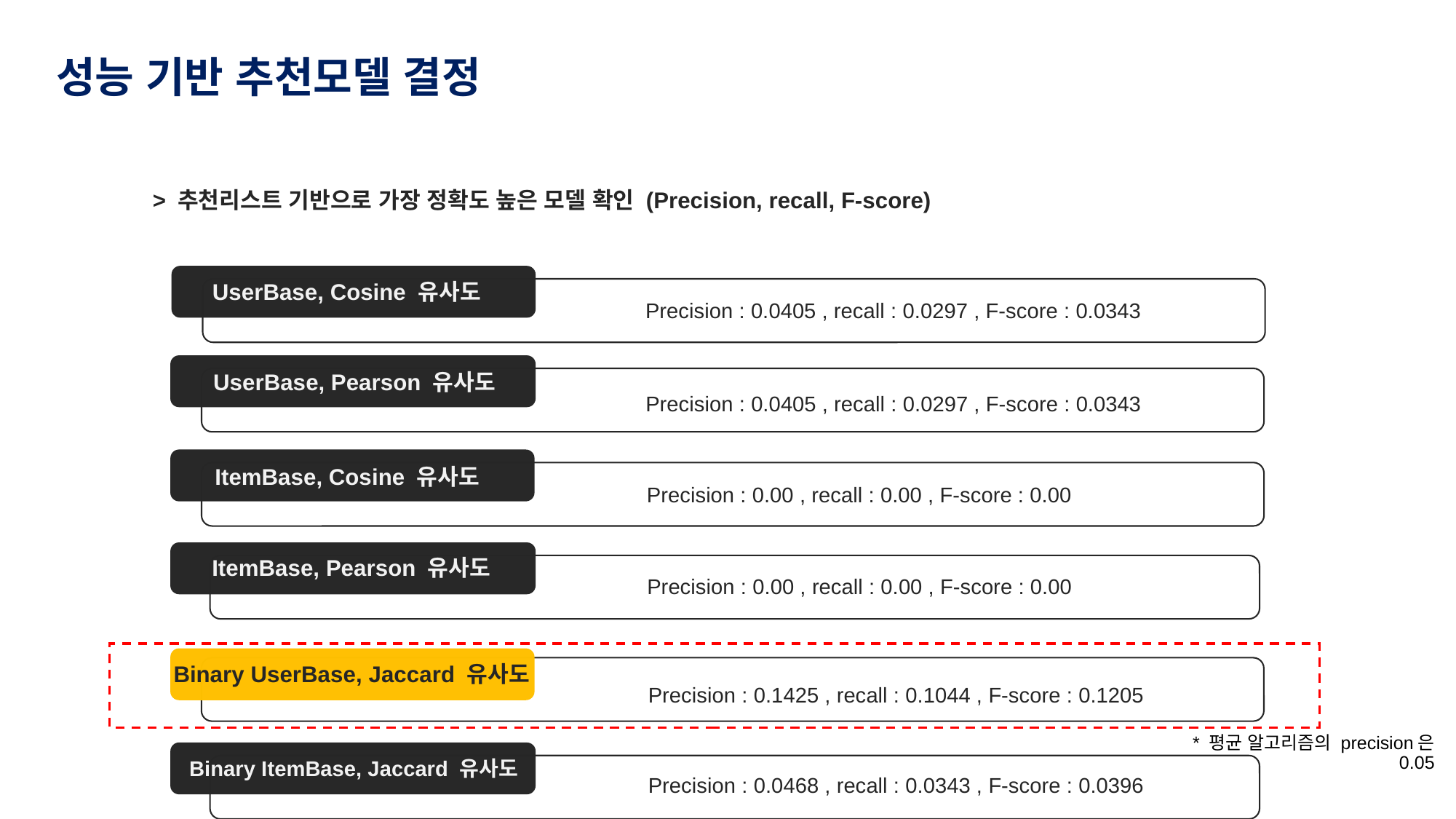

성능 기반 추천모델 결정
> 추천리스트 기반으로 가장 정확도 높은 모델 확인 (Precision, recall, F-score)

UserBase, Cosine 유사도

Precision : 0.0405 , recall : 0.0297 , F-score : 0.0343

UserBase, Pearson 유사도

Precision : 0.0405 , recall : 0.0297 , F-score : 0.0343

ItemBase, Cosine 유사도

Precision : 0.00 , recall : 0.00 , F-score : 0.00

ItemBase, Pearson 유사도

Precision : 0.00 , recall : 0.00 , F-score : 0.00

Binary UserBase, Jaccard 유사도

Precision : 0.1425 , recall : 0.1044 , F-score : 0.1205

Binary ItemBase, Jaccard 유사도

Precision : 0.0468 , recall : 0.0343 , F-score : 0.0396
* 평균 알고리즘의 precision은 0.05